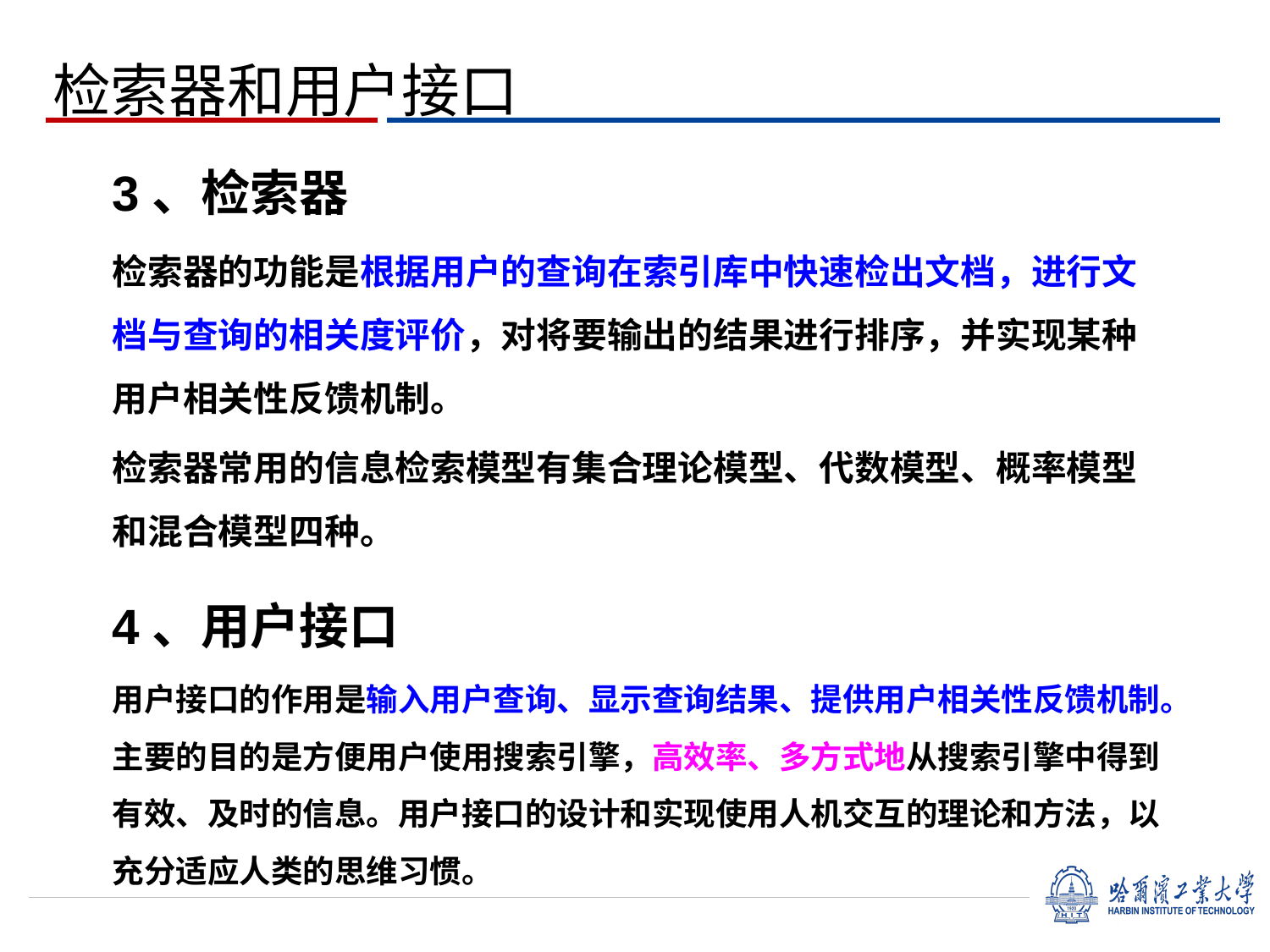

检索器和用户接口
3、检索器
检索器的功能是根据用户的查询在索引库中快速检出文档，进行文档与查询的相关度评价，对将要输出的结果进行排序，并实现某种用户相关性反馈机制。
检索器常用的信息检索模型有集合理论模型、代数模型、概率模型和混合模型四种。
4、用户接口
用户接口的作用是输入用户查询、显示查询结果、提供用户相关性反馈机制。主要的目的是方便用户使用搜索引擎，高效率、多方式地从搜索引擎中得到有效、及时的信息。用户接口的设计和实现使用人机交互的理论和方法，以充分适应人类的思维习惯。